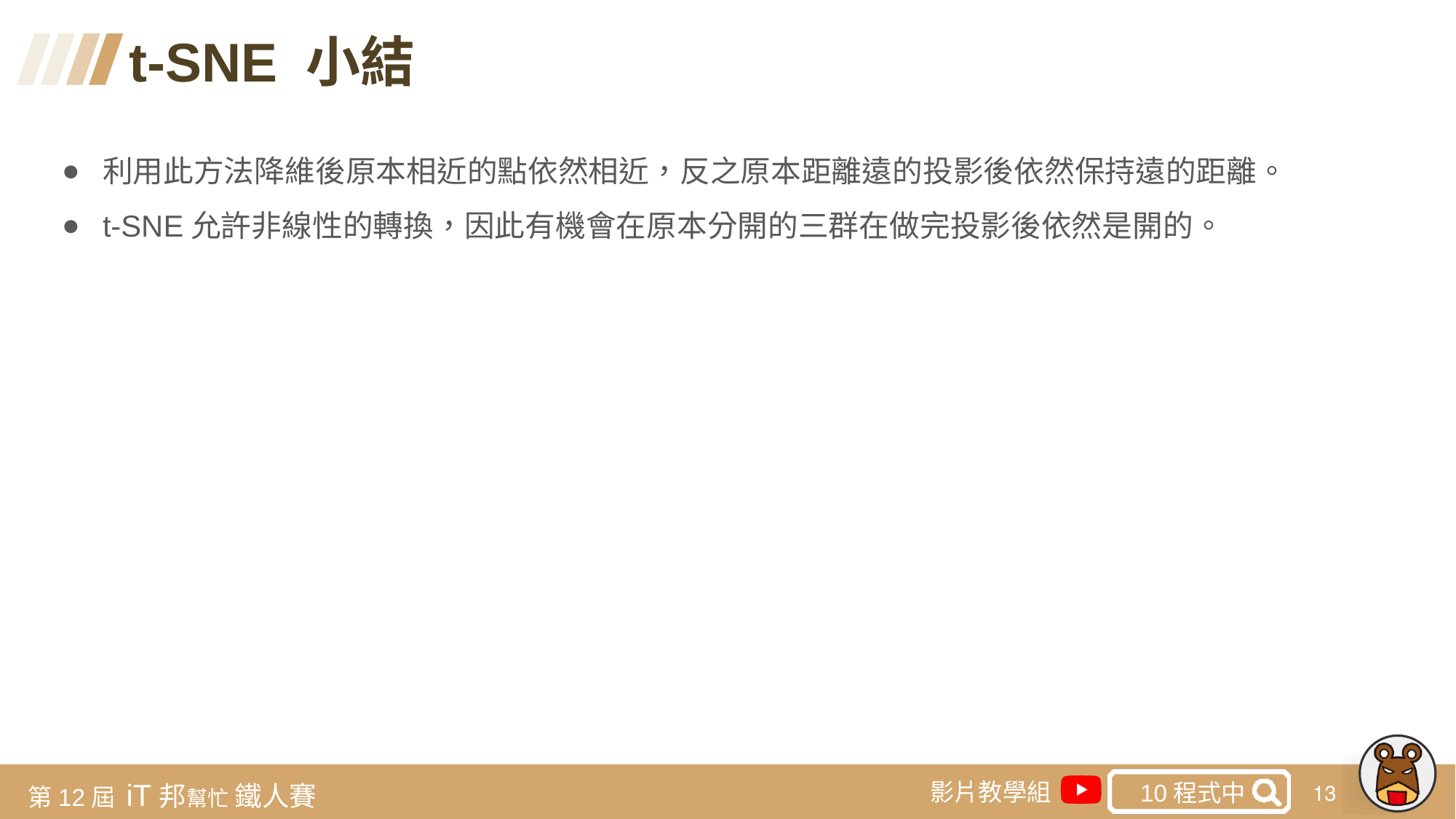

t-SNE 小結
利用此方法降維後原本相近的點依然相近，反之原本距離遠的投影後依然保持遠的距離。
t-SNE允許非線性的轉換，因此有機會在原本分開的三群在做完投影後依然是開的。